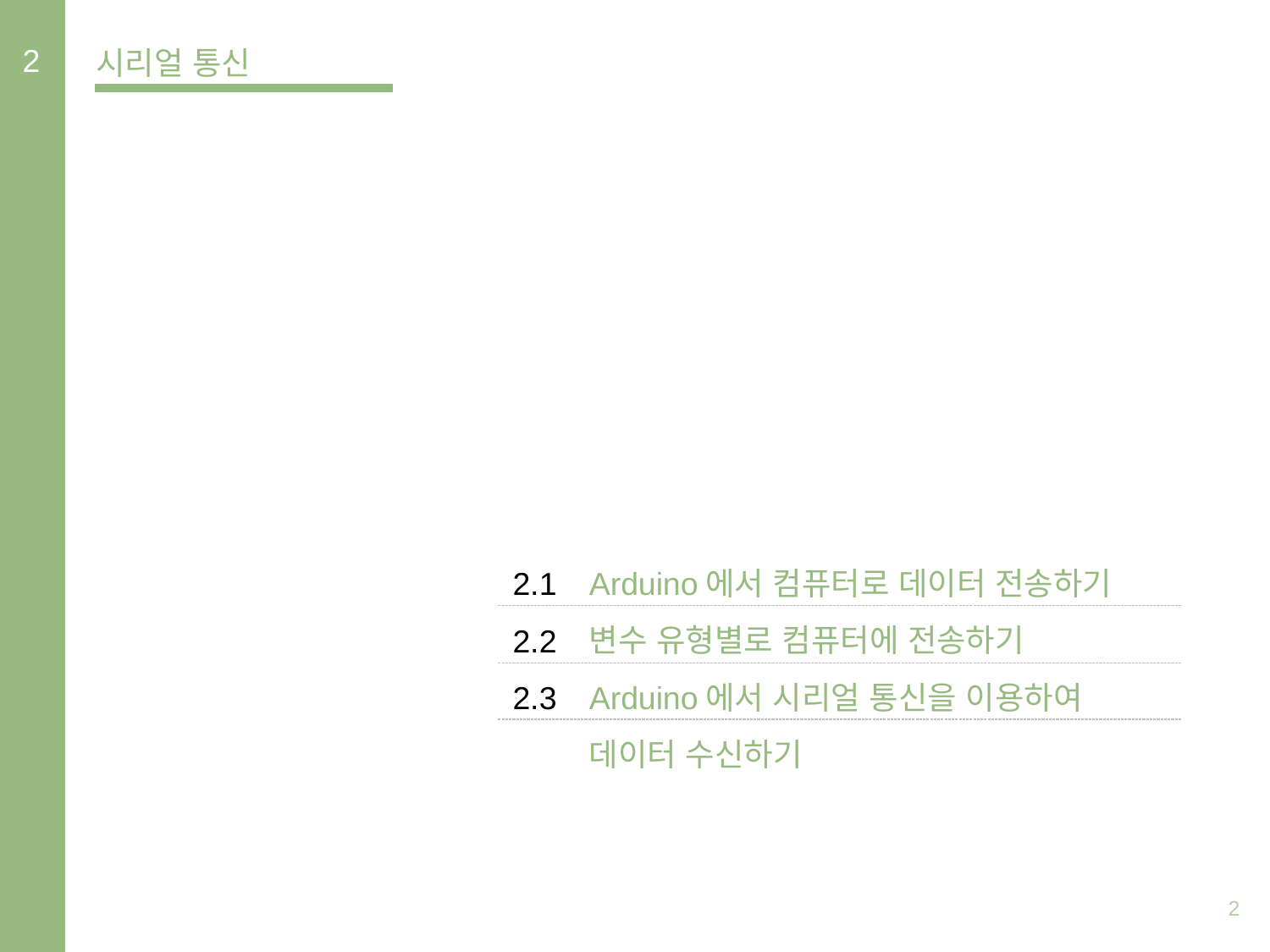

2
시리얼 통신
Arduino에서 컴퓨터로 데이터 전송하기
변수 유형별로 컴퓨터에 전송하기
Arduino에서 시리얼 통신을 이용하여
데이터 수신하기
2.1
2.2
2.3
2